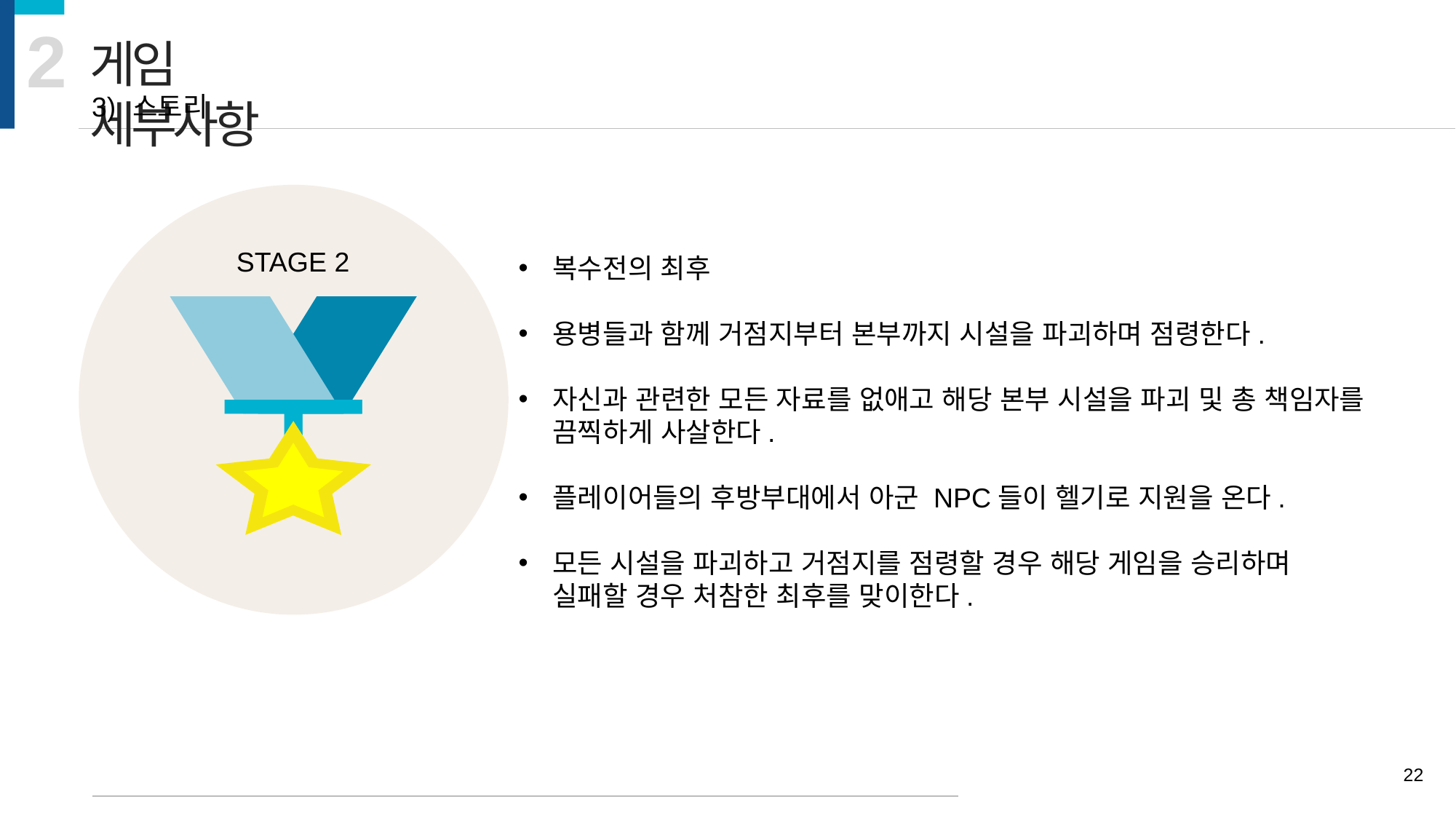

2
게임 세부사항
스토리

STAGE 2
복수전의 최후

용병들과 함께 거점지부터 본부까지 시설을 파괴하며 점령한다.

자신과 관련한 모든 자료를 없애고 해당 본부 시설을 파괴 및 총 책임자를 끔찍하게 사살한다.

플레이어들의 후방부대에서 아군 NPC들이 헬기로 지원을 온다.

모든 시설을 파괴하고 거점지를 점령할 경우 해당 게임을 승리하며
실패할 경우 처참한 최후를 맞이한다.

22